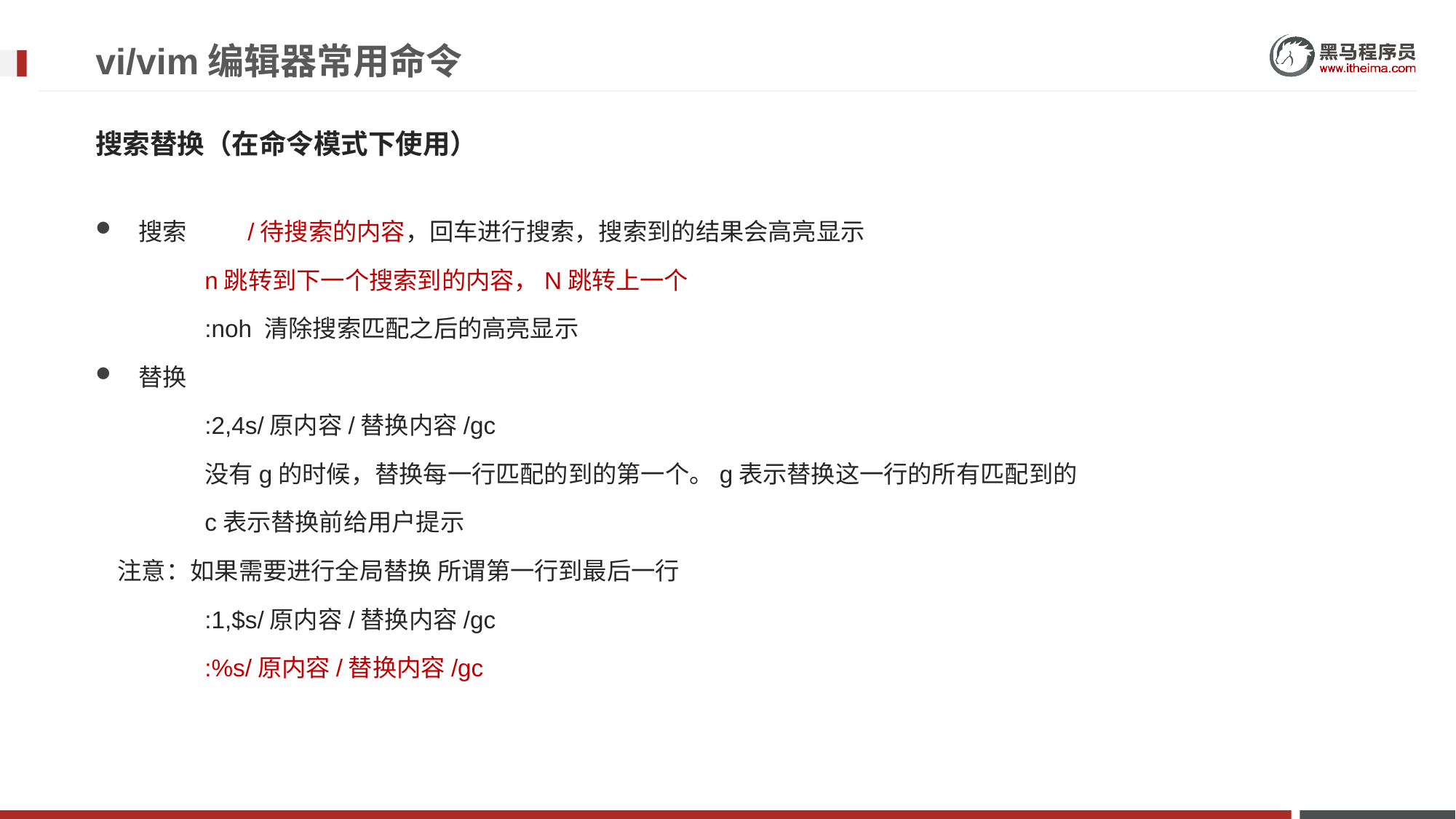

# vi/vim编辑器常用命令
搜索替换（在命令模式下使用）
搜索	/待搜索的内容，回车进行搜索，搜索到的结果会高亮显示
	n跳转到下一个搜索到的内容，N跳转上一个
	:noh 清除搜索匹配之后的高亮显示
替换
	:2,4s/原内容/替换内容/gc
	没有g的时候，替换每一行匹配的到的第一个。g表示替换这一行的所有匹配到的
	c表示替换前给用户提示
   注意：如果需要进行全局替换 所谓第一行到最后一行
	:1,$s/原内容/替换内容/gc
	:%s/原内容/替换内容/gc